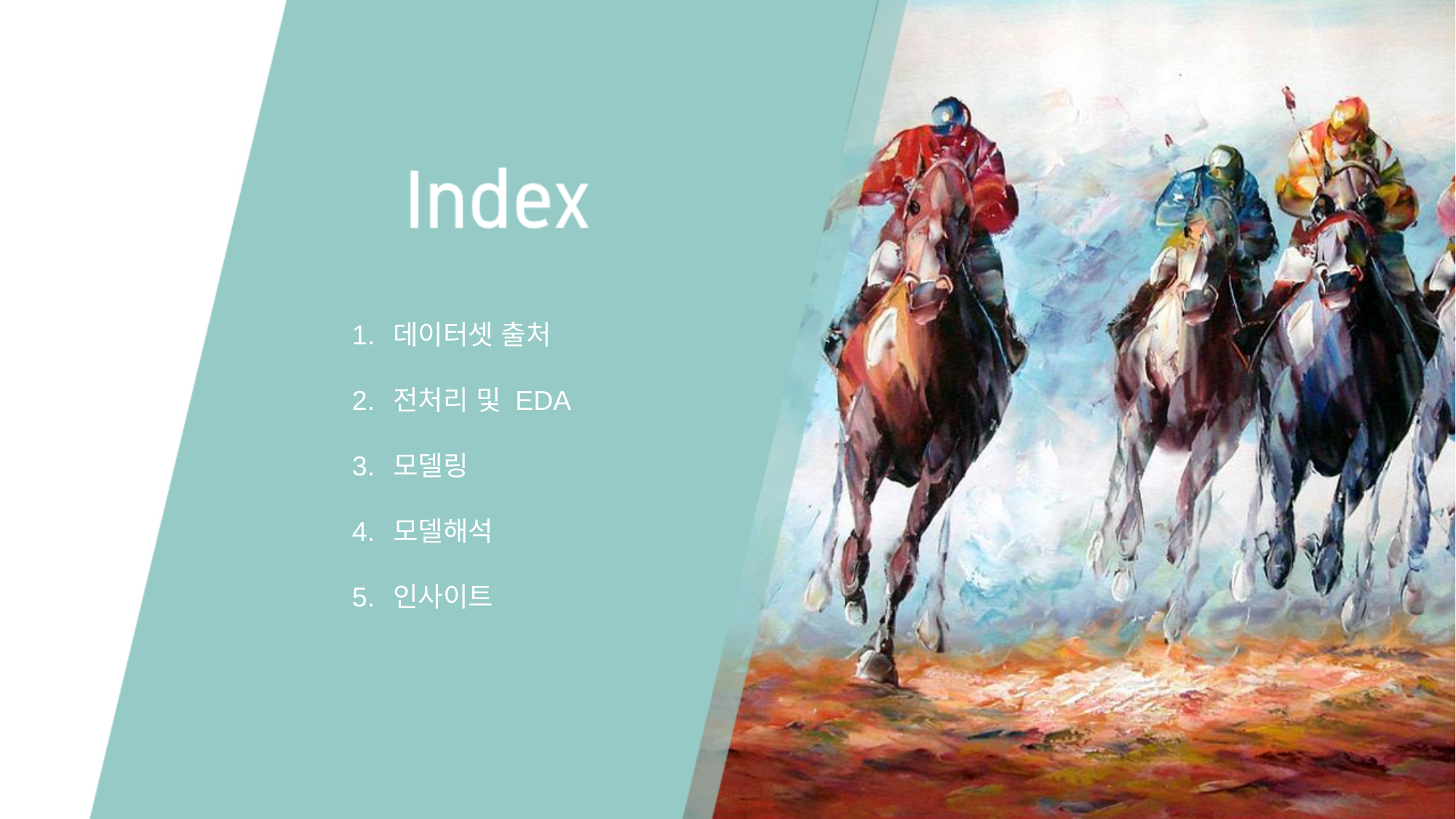

데이터셋 출처
전처리 및 EDA
모델링
모델해석
인사이트